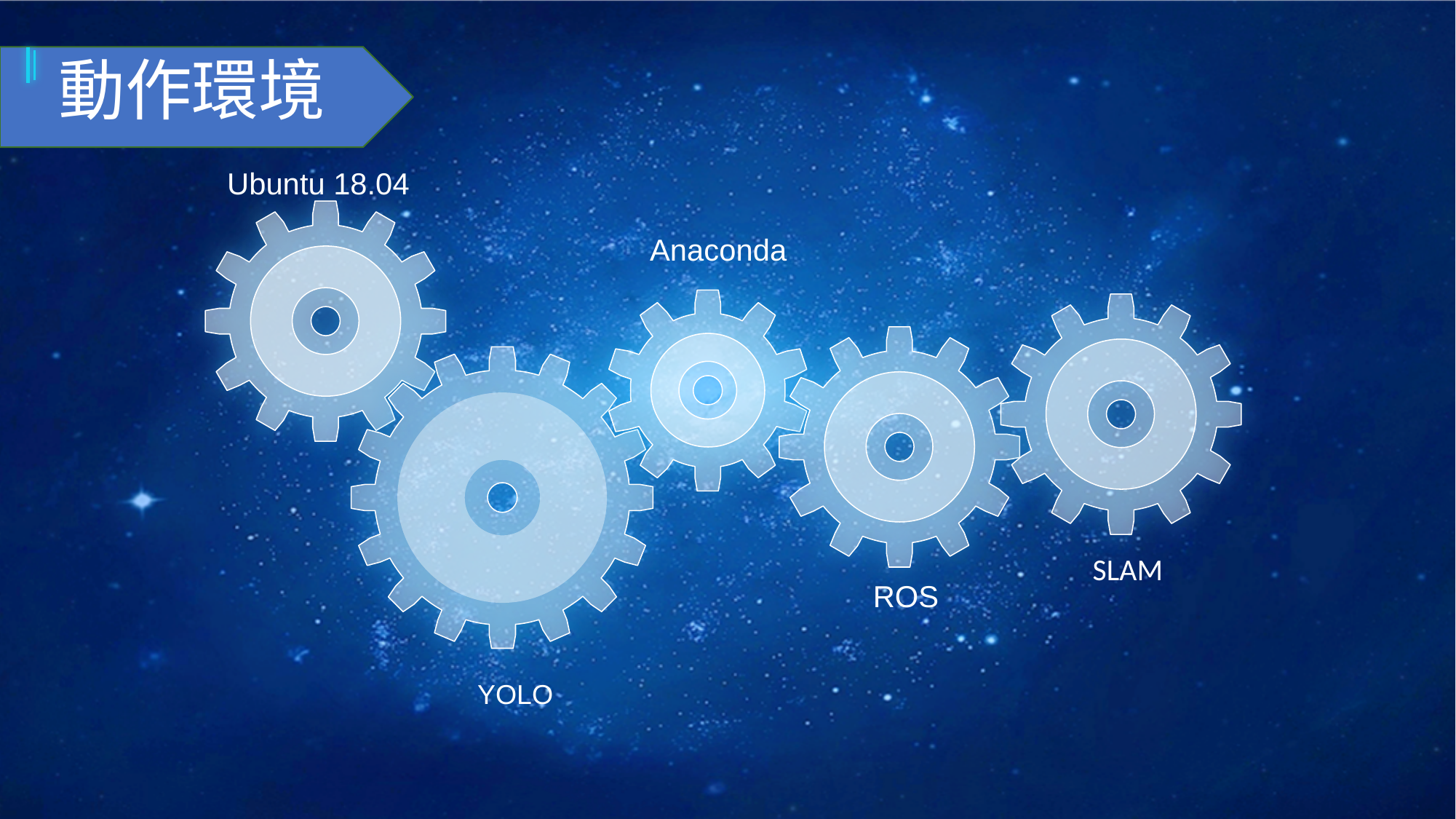

動作環境

Ubuntu 18.04

Anaconda

SLAM
ROS
YOLO